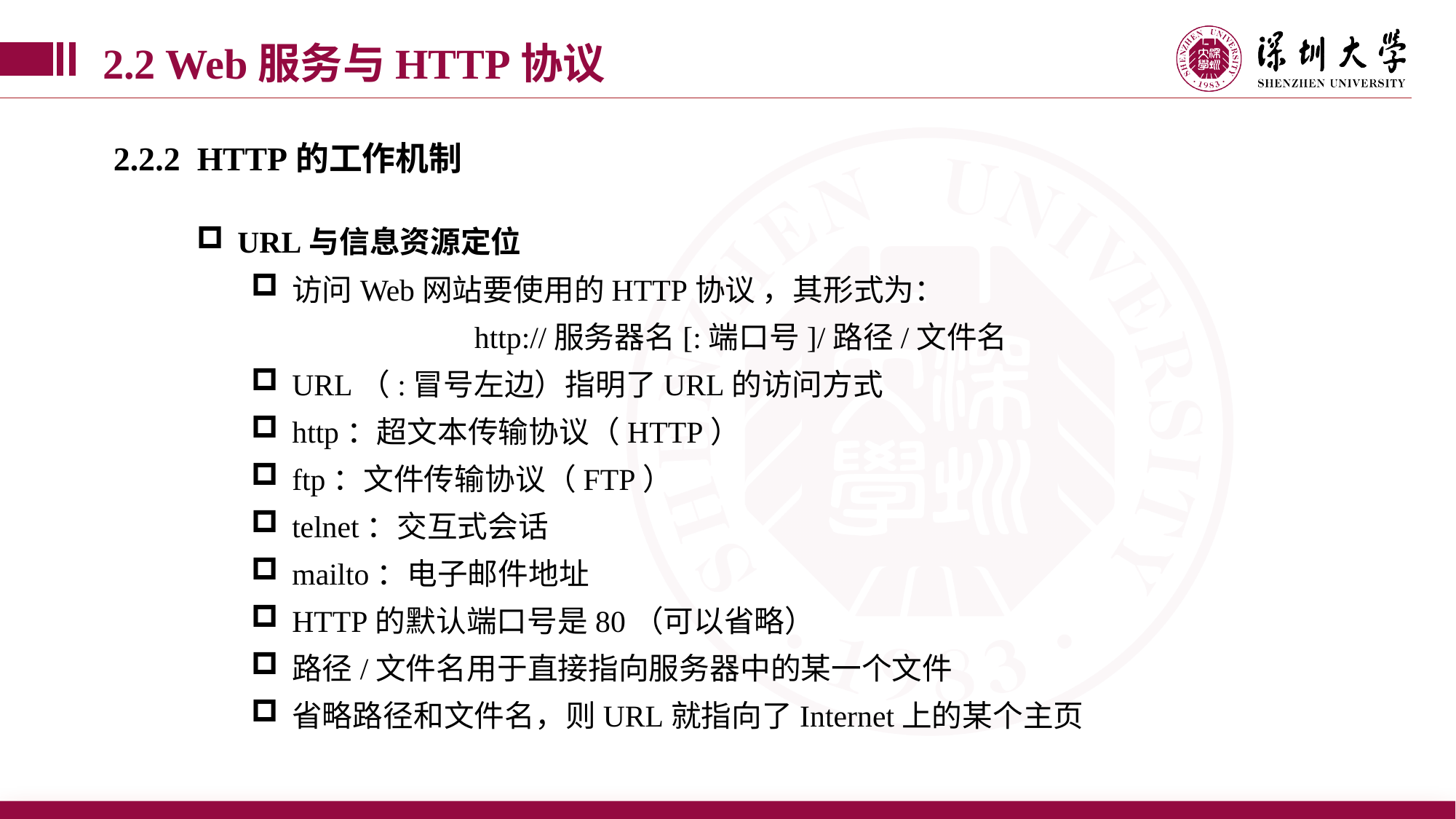

2.2 Web服务与HTTP协议

2.2.2  HTTP的工作机制
URL与信息资源定位
访问Web网站要使用的HTTP协议 ，其形式为：
http://服务器名[:端口号]/路径/文件名
URL（:冒号左边）指明了URL的访问方式
http：超文本传输协议（HTTP）
ftp：文件传输协议（FTP）
telnet：交互式会话
mailto：电子邮件地址
HTTP的默认端口号是80（可以省略）
路径/文件名用于直接指向服务器中的某一个文件
省略路径和文件名，则URL就指向了Internet上的某个主页